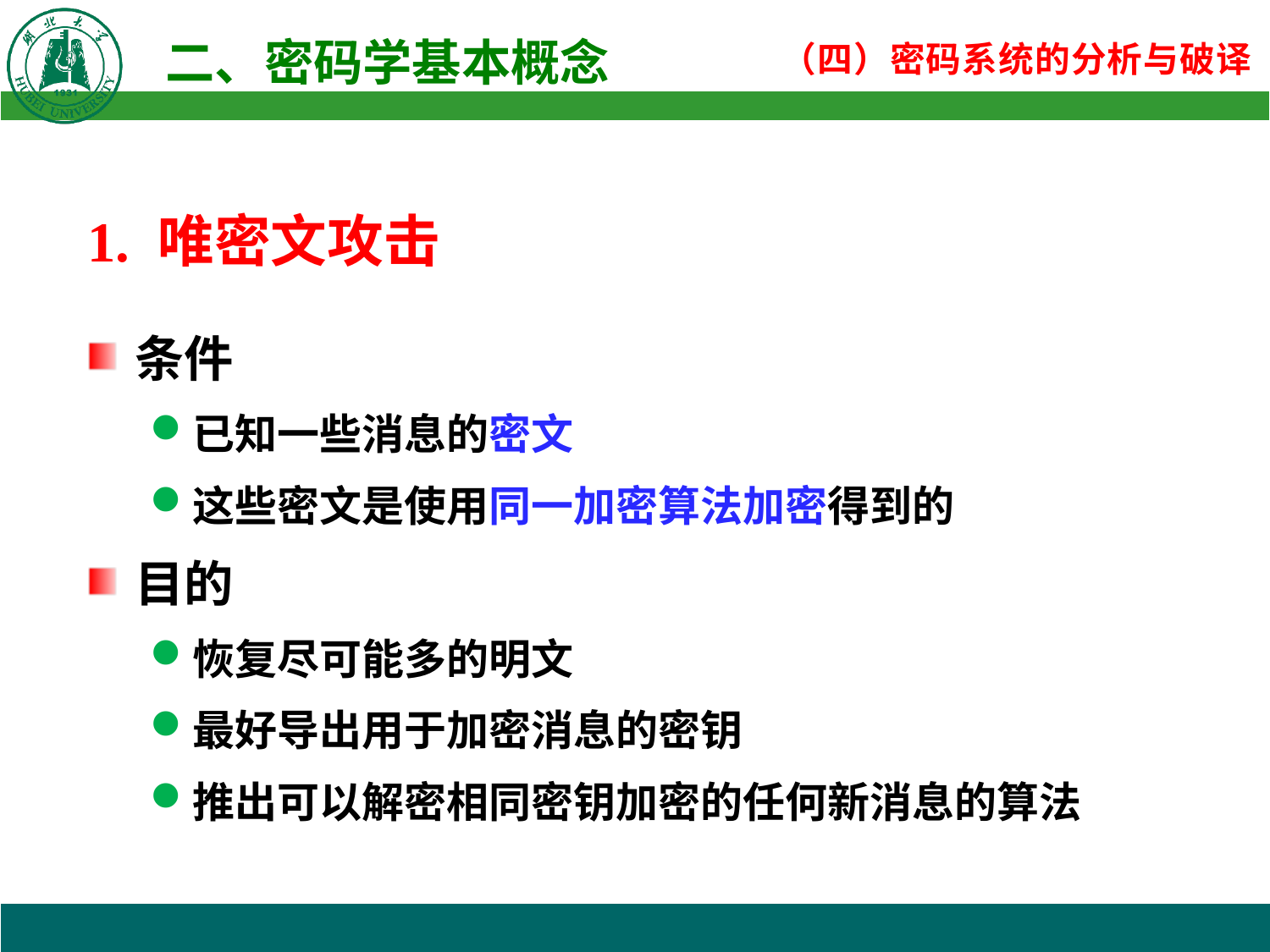

1. 唯密文攻击
条件
已知一些消息的密文
这些密文是使用同一加密算法加密得到的
目的
恢复尽可能多的明文
最好导出用于加密消息的密钥
推出可以解密相同密钥加密的任何新消息的算法